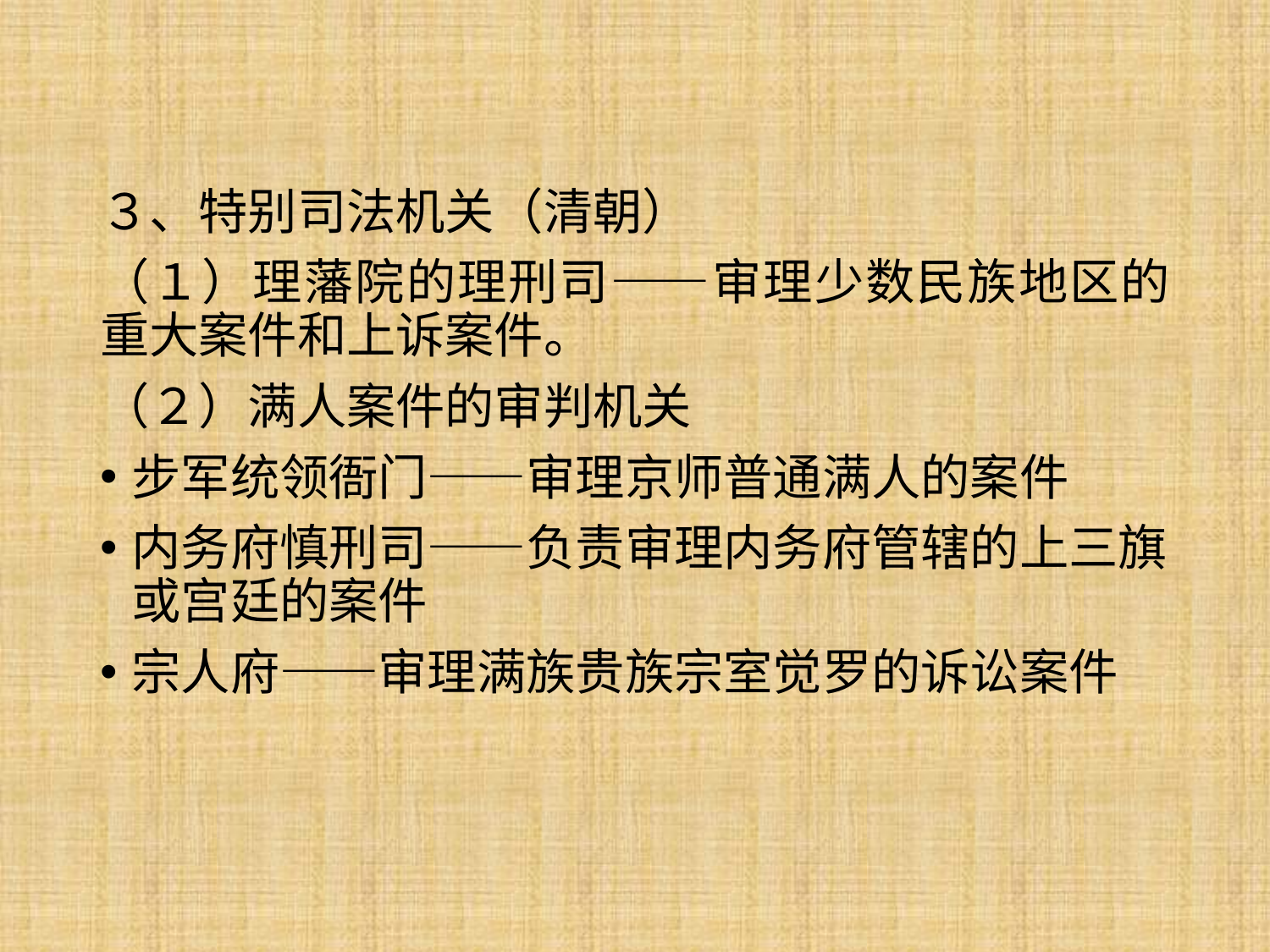

３、特别司法机关（清朝）
（１）理藩院的理刑司——审理少数民族地区的重大案件和上诉案件。
（２）满人案件的审判机关
步军统领衙门——审理京师普通满人的案件
内务府慎刑司——负责审理内务府管辖的上三旗或宫廷的案件
宗人府——审理满族贵族宗室觉罗的诉讼案件